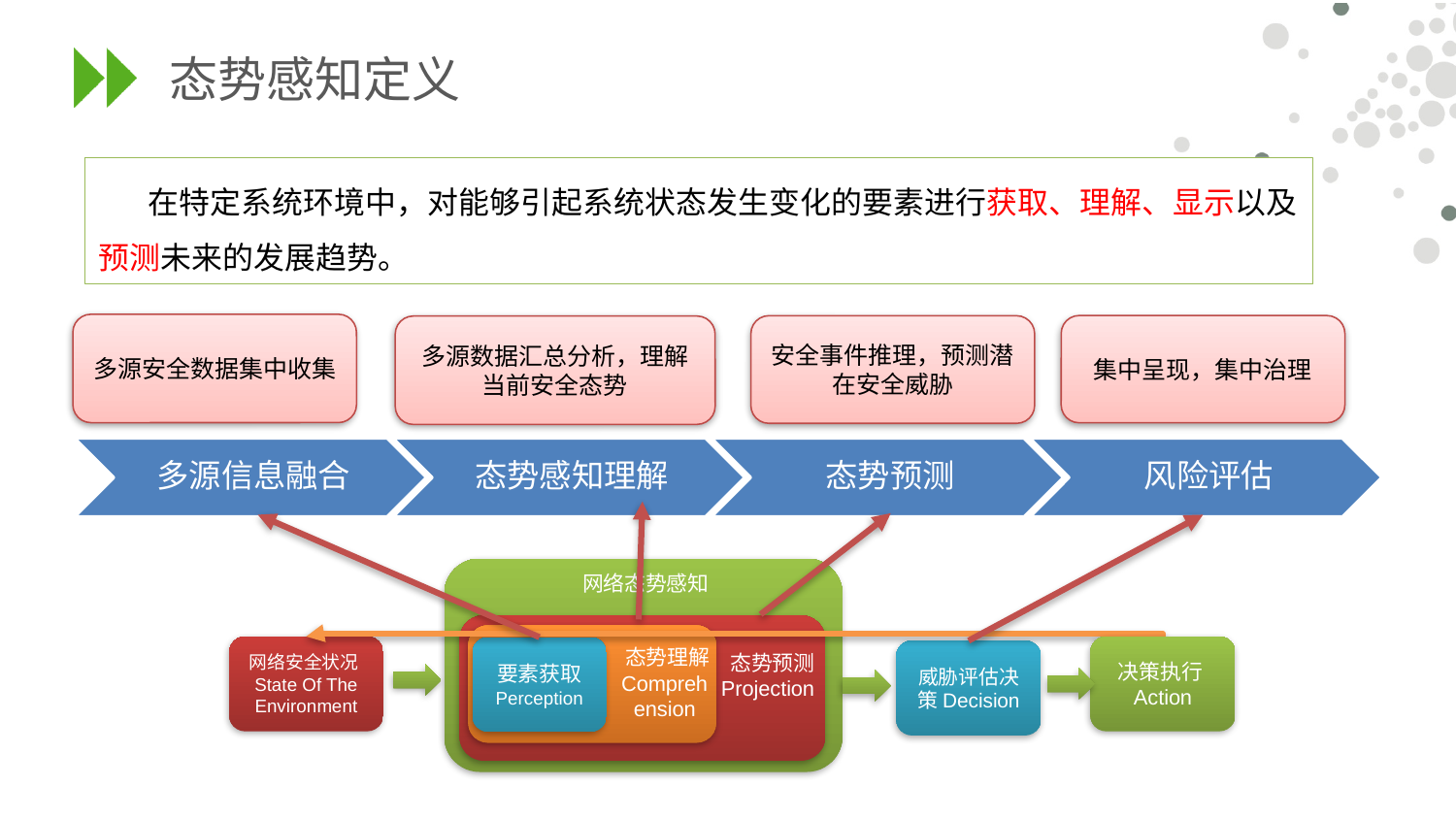

# 态势感知定义
      在特定系统环境中，对能够引起系统状态发生变化的要素进行获取、理解、显示以及预测未来的发展趋势。
多源安全数据集中收集
集中呈现，集中治理
安全事件推理，预测潜在安全威胁
多源数据汇总分析，理解当前安全态势
多源信息融合
态势感知理解
态势预测
风险评估

网络态势感知

网络安全状况State Of The Environment
决策执行Action
要素获取
Perception
 态势理解Comprehension

威胁评估决策Decision
 态势预测
Projection

风险计分